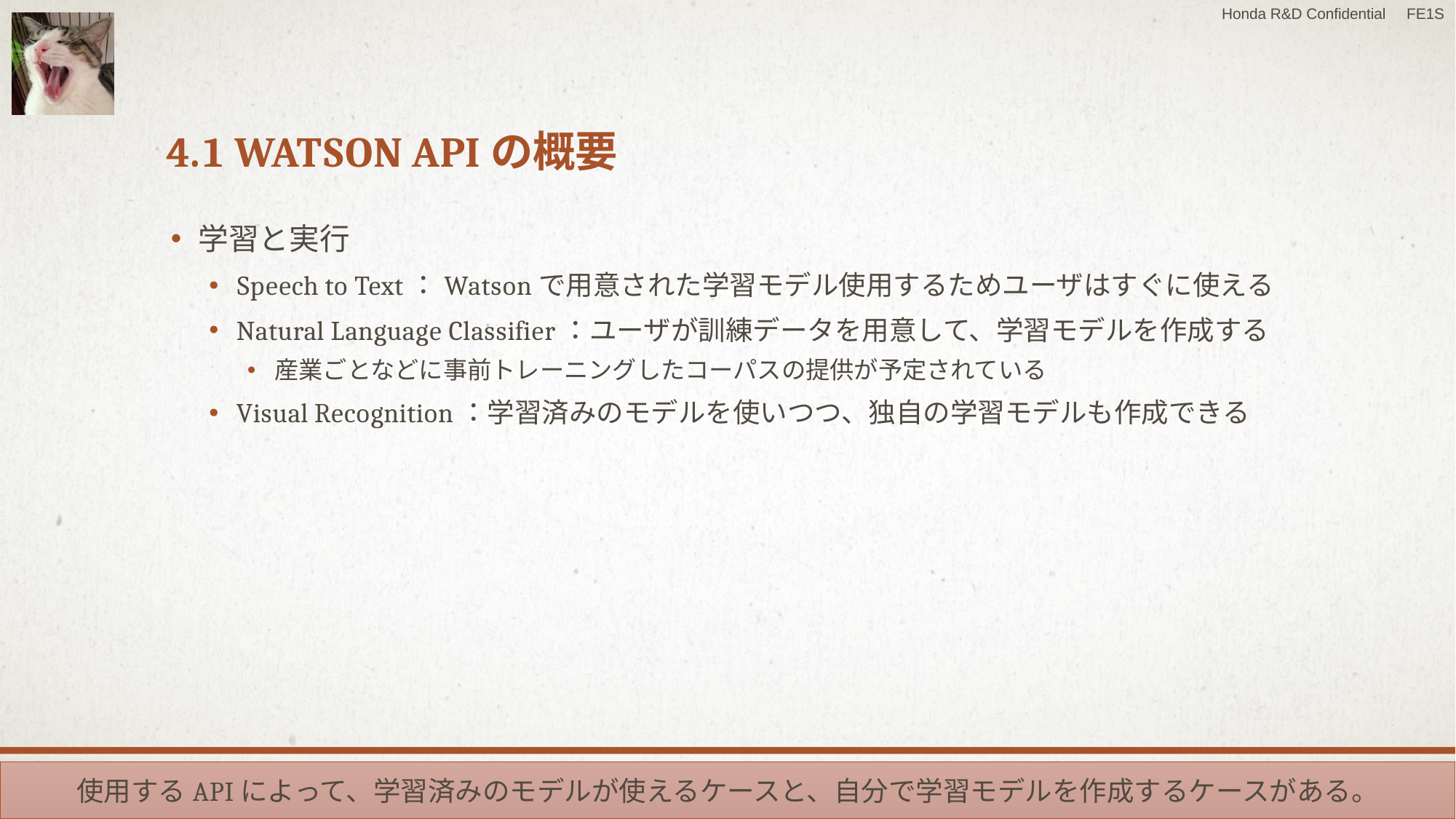

Honda R&D Confidential     FE1S
# 4.1 Watson APIの概要
学習と実行
Speech to Text：Watsonで用意された学習モデル使用するためユーザはすぐに使える
Natural Language Classifier：ユーザが訓練データを用意して、学習モデルを作成する
産業ごとなどに事前トレーニングしたコーパスの提供が予定されている
Visual Recognition：学習済みのモデルを使いつつ、独自の学習モデルも作成できる

使用するAPIによって、学習済みのモデルが使えるケースと、自分で学習モデルを作成するケースがある。